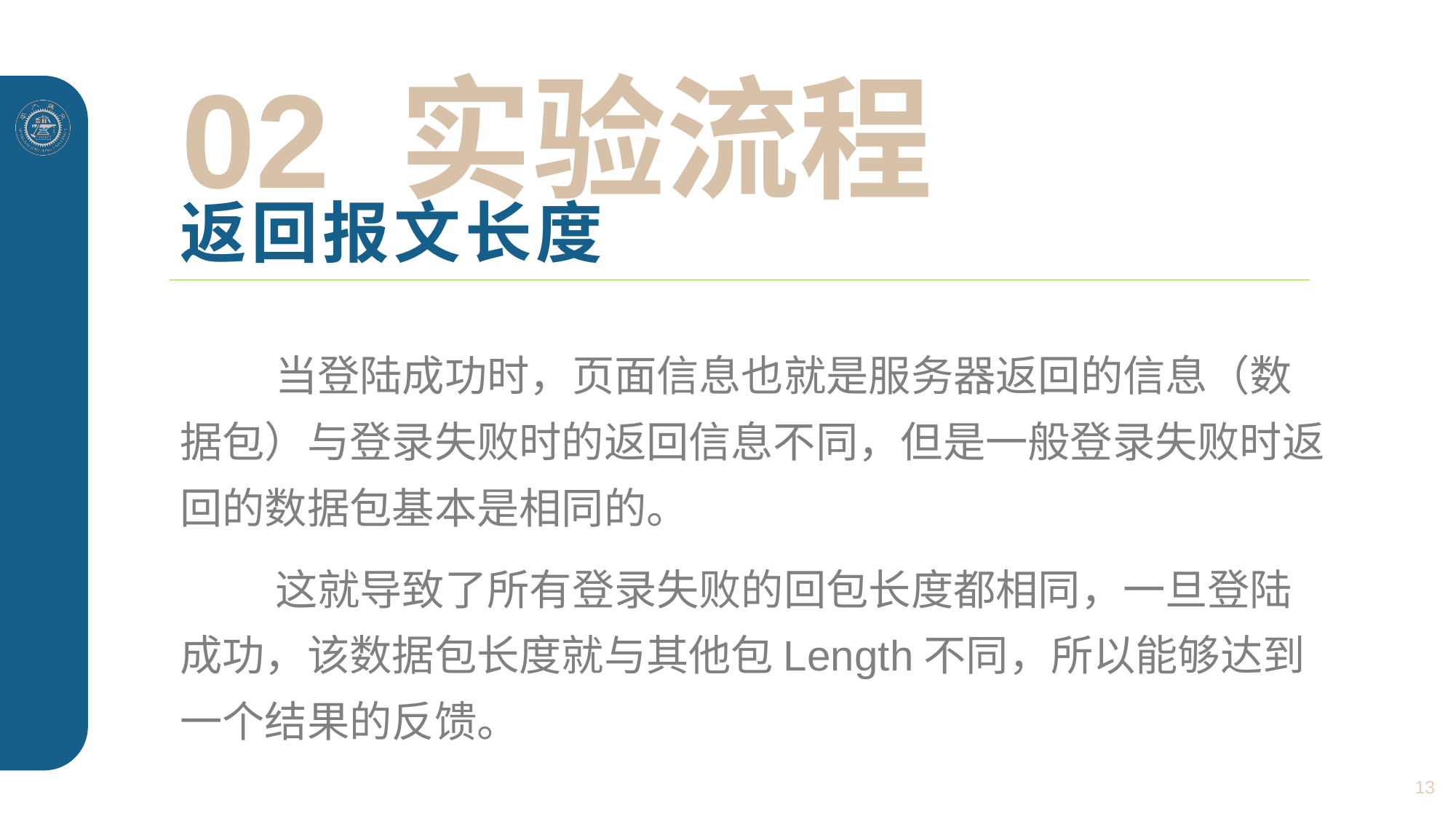

02 实验流程
# 返回报文长度
         当登陆成功时，页面信息也就是服务器返回的信息（数据包）与登录失败时的返回信息不同，但是一般登录失败时返回的数据包基本是相同的。
         这就导致了所有登录失败的回包长度都相同，一旦登陆成功，该数据包长度就与其他包Length不同，所以能够达到一个结果的反馈。

13